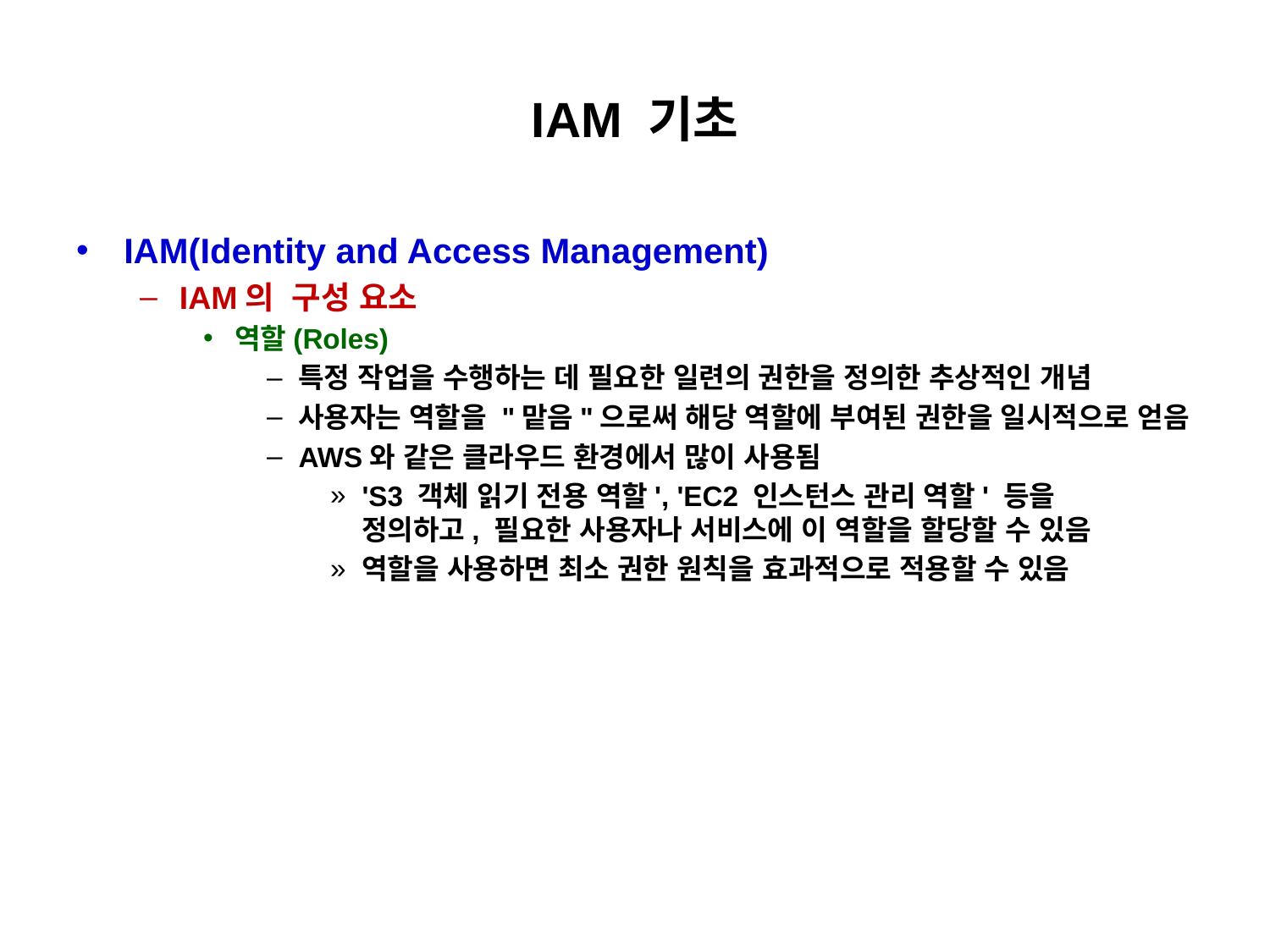

# IAM 기초
IAM(Identity and Access Management)
IAM의  구성 요소
역할(Roles)
특정 작업을 수행하는 데 필요한 일련의 권한을 정의한 추상적인 개념
사용자는 역할을 "맡음"으로써 해당 역할에 부여된 권한을 일시적으로 얻음
AWS와 같은 클라우드 환경에서 많이 사용됨
'S3 객체 읽기 전용 역할', 'EC2 인스턴스 관리 역할' 등을
정의하고, 필요한 사용자나 서비스에 이 역할을 할당할 수 있음
역할을 사용하면 최소 권한 원칙을 효과적으로 적용할 수 있음